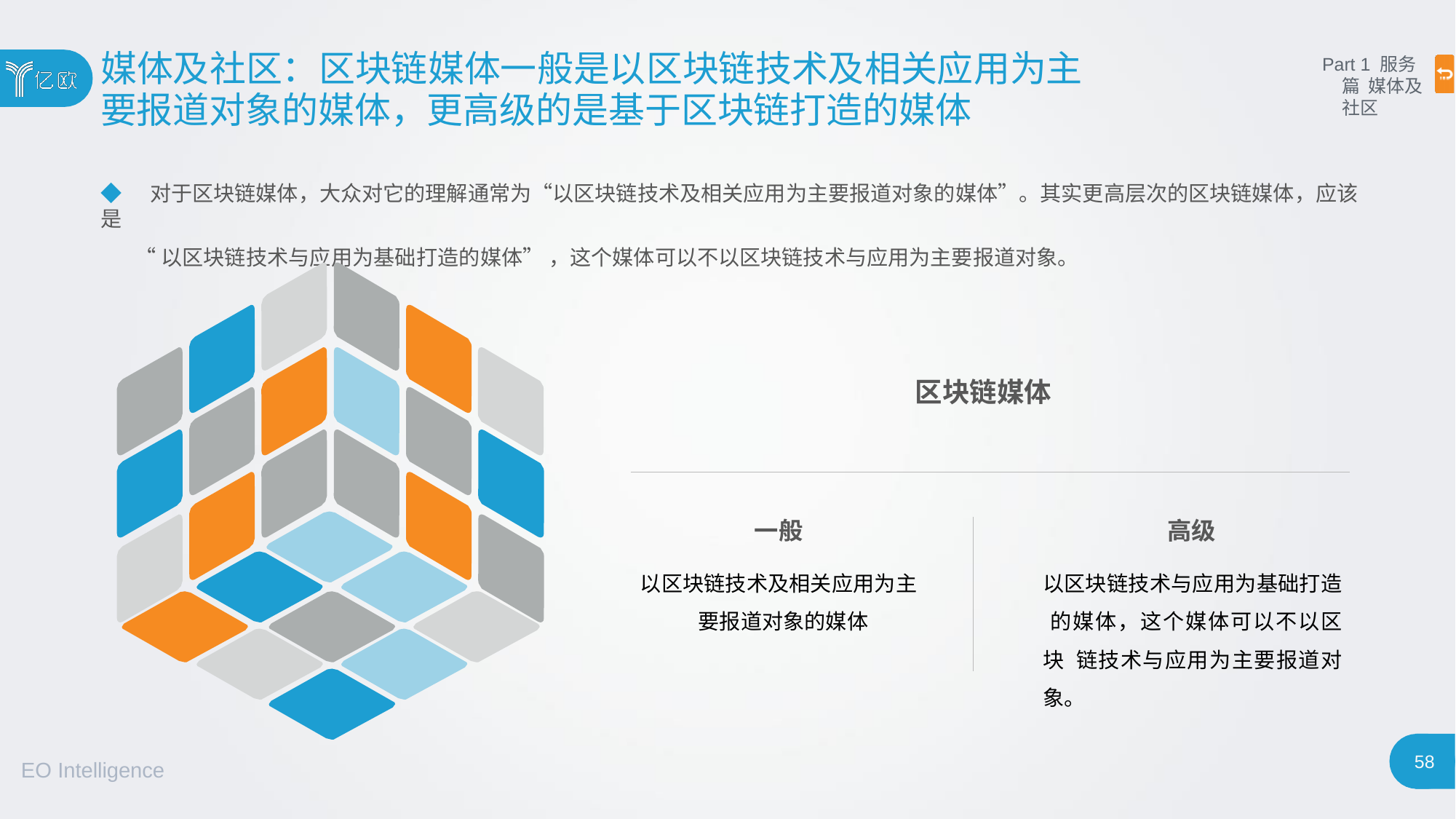

# 媒体及社区：区块链媒体一般是以区块链技术及相关应用为主
要报道对象的媒体，更高级的是基于区块链打造的媒体
Part 1 服务篇  媒体及社区

◆ 对于区块链媒体，大众对它的理解通常为“以区块链技术及相关应用为主要报道对象的媒体”。其实更高层次的区块链媒体，应该是
“以区块链技术与应用为基础打造的媒体” ，这个媒体可以不以区块链技术与应用为主要报道对象。

区块链媒体

一般
高级

以区块链技术及相关应用为主  要报道对象的媒体
以区块链技术与应用为基础打造  的媒体，这个媒体可以不以区块  链技术与应用为主要报道对象。

58
EO Intelligence